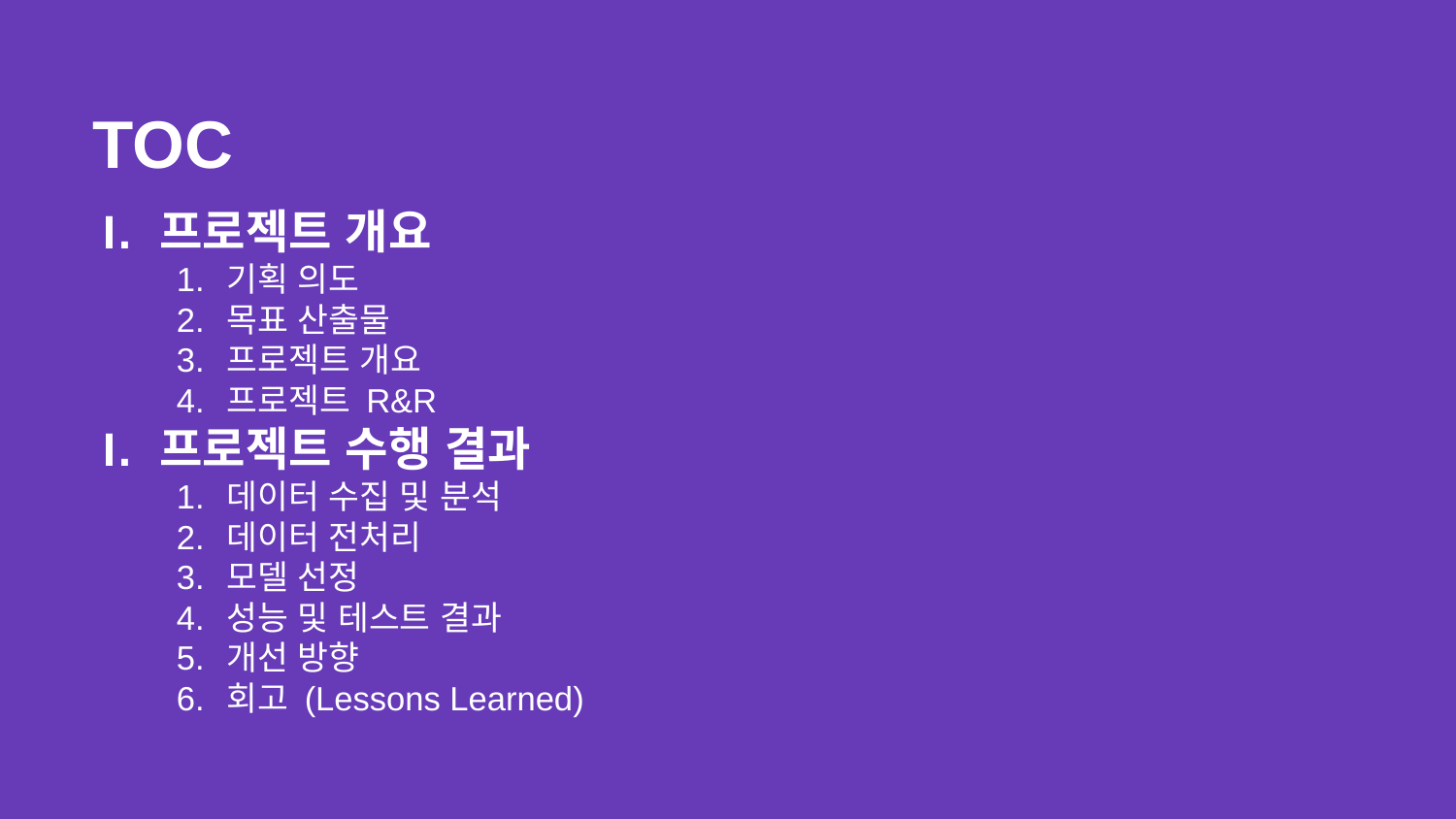

# TOC

프로젝트 개요
기획 의도
목표 산출물
프로젝트 개요
프로젝트 R&R
프로젝트 수행 결과
데이터 수집 및 분석
데이터 전처리
모델 선정
성능 및 테스트 결과
개선 방향
회고 (Lessons Learned)